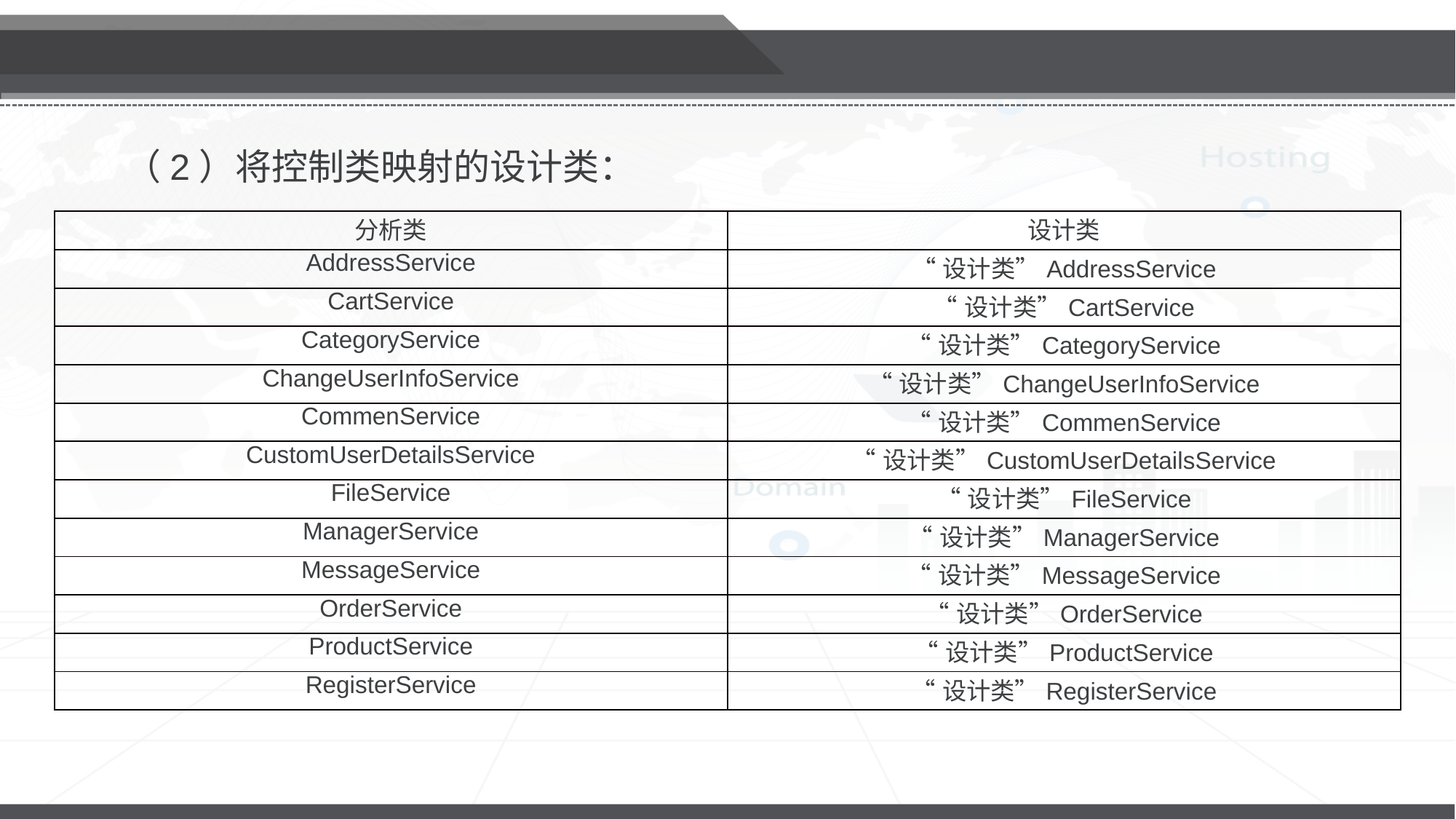

（2）将控制类映射的设计类：
| 分析类 | 设计类 |
| --- | --- |
| AddressService | “设计类”AddressService |
| CartService | “设计类”CartService |
| CategoryService | “设计类”CategoryService |
| ChangeUserInfoService | “设计类”ChangeUserInfoService |
| CommenService | “设计类”CommenService |
| CustomUserDetailsService | “设计类”CustomUserDetailsService |
| FileService | “设计类”FileService |
| ManagerService | “设计类”ManagerService |
| MessageService | “设计类”MessageService |
| OrderService | “设计类”OrderService |
| ProductService | “设计类”ProductService |
| RegisterService | “设计类”RegisterService |